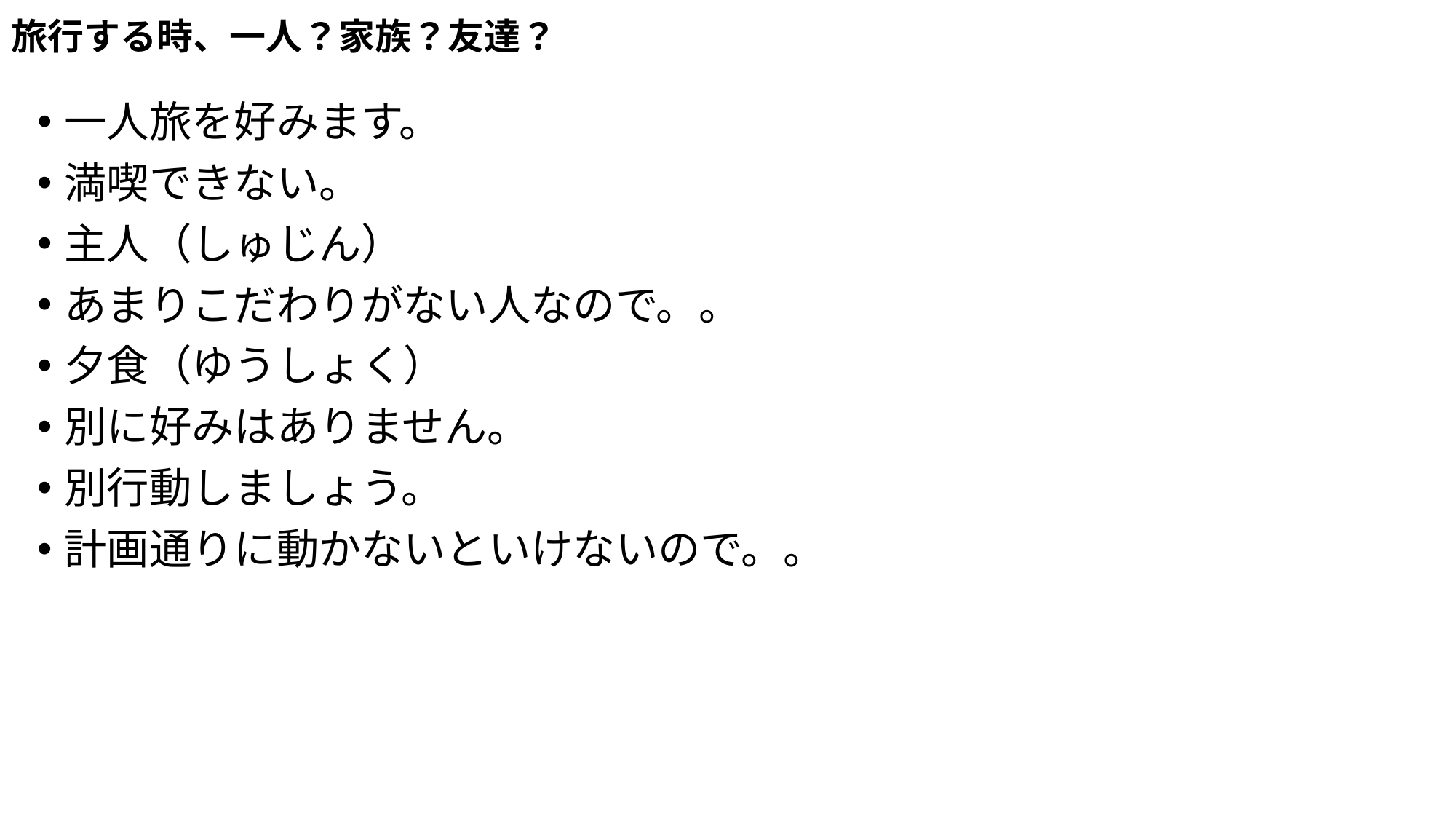

# 旅行する時、一人？家族？友達？
一人旅を好みます。
満喫できない。
主人（しゅじん）
あまりこだわりがない人なので。。
夕食（ゆうしょく）
別に好みはありません。
別行動しましょう。
計画通りに動かないといけないので。。